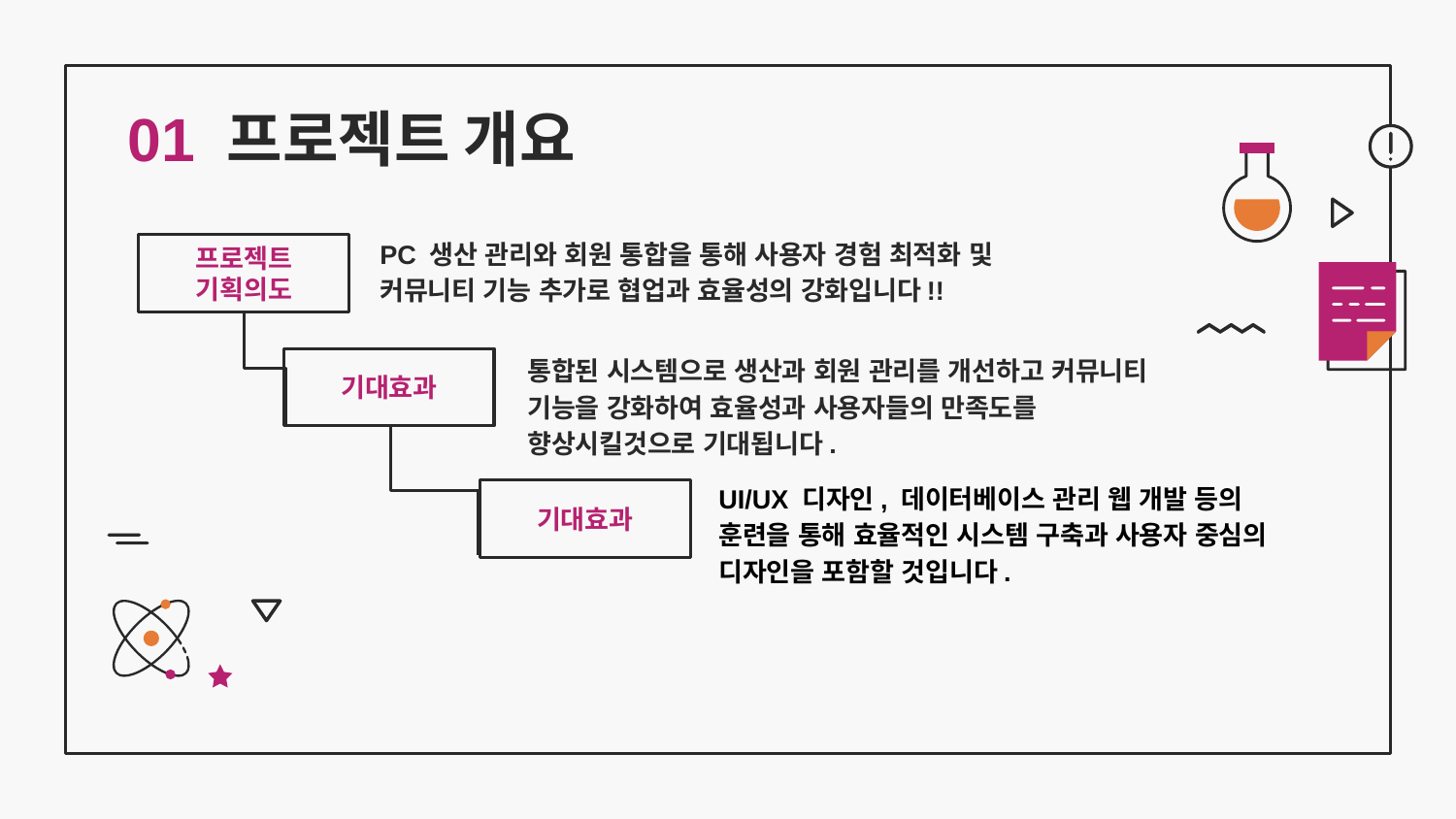

# 01 프로젝트 개요

PC 생산 관리와 회원 통합을 통해 사용자 경험 최적화 및 커뮤니티 기능 추가로 협업과 효율성의 강화입니다!!

프로젝트 기획의도
기대효과
통합된 시스템으로 생산과 회원 관리를 개선하고 커뮤니티 기능을 강화하여 효율성과 사용자들의 만족도를 향상시킬것으로 기대됩니다.

UI/UX 디자인, 데이터베이스 관리 웹 개발 등의 훈련을 통해 효율적인 시스템 구축과 사용자 중심의 디자인을 포함할 것입니다.
기대효과